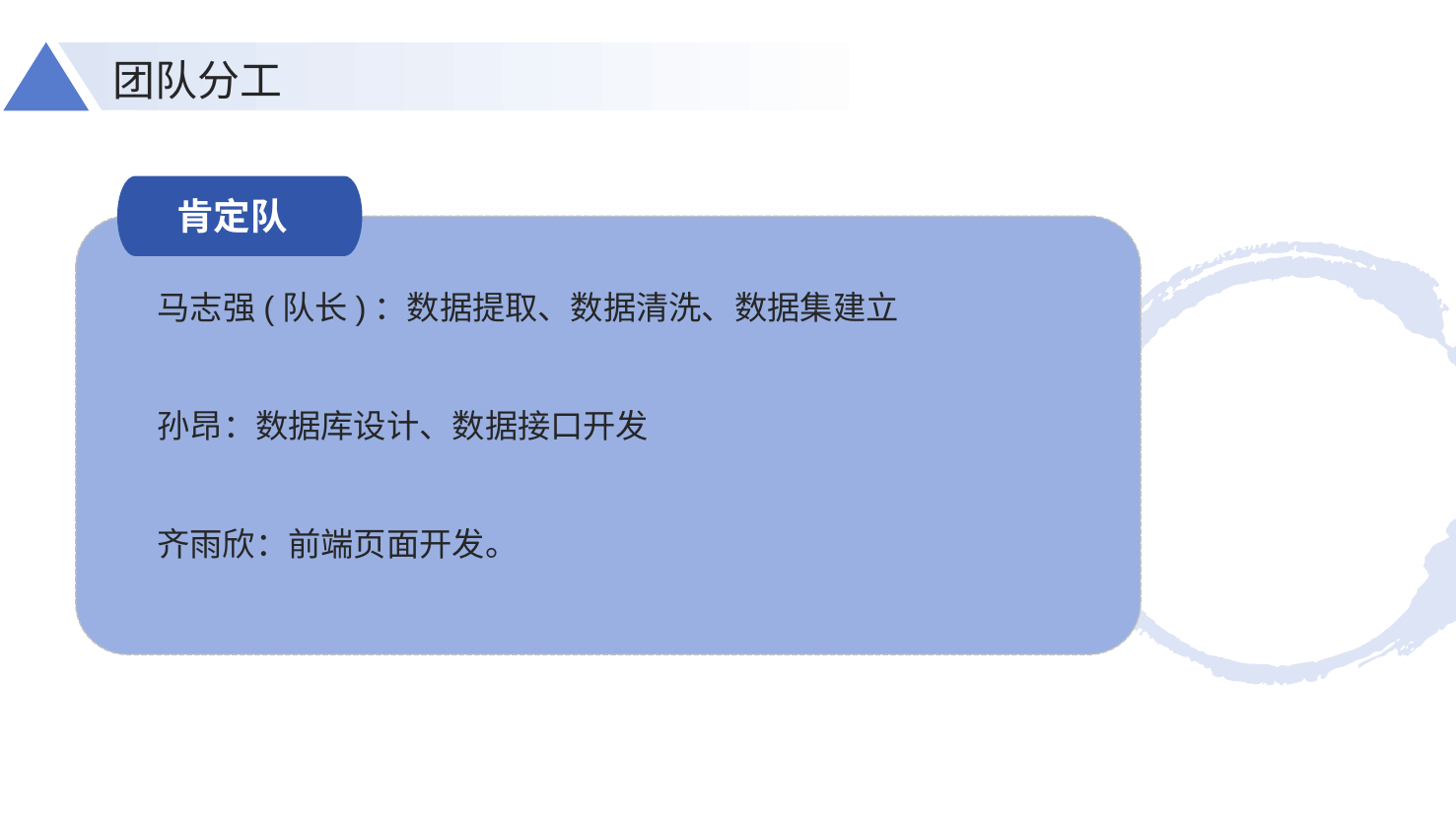

团队分工

肯定队

马志强(队长)：数据提取、数据清洗、数据集建立

孙昂：数据库设计、数据接口开发

齐雨欣：前端页面开发。